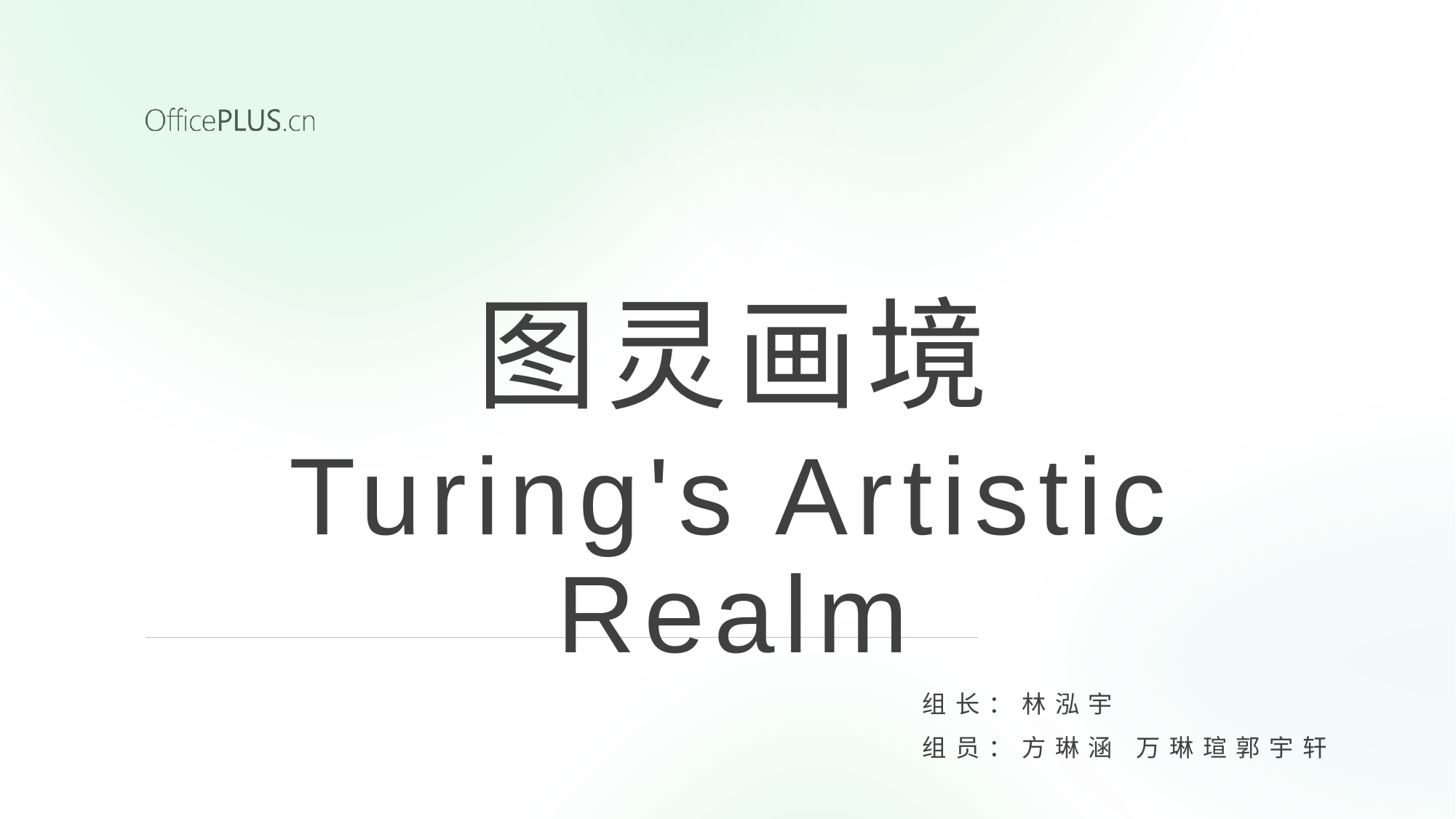

图灵画境
Turing's Artistic Realm
组长：林泓宇
组员：方琳涵 万琳瑄郭宇轩